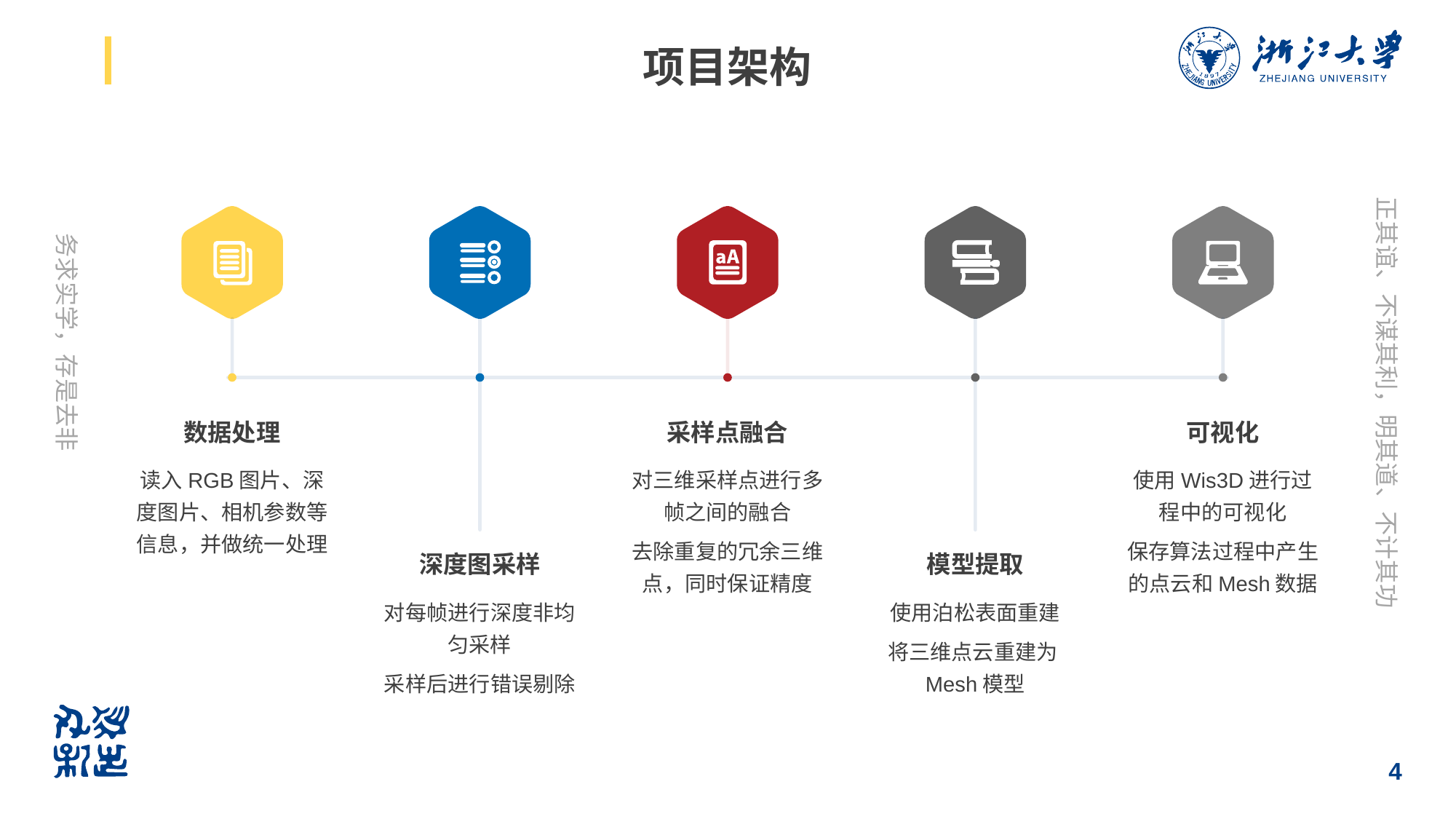

# 项目架构

数据处理
读入RGB图片、深度图片、相机参数等信息，并做统一处理
采样点融合
对三维采样点进行多帧之间的融合
去除重复的冗余三维点，同时保证精度
可视化
使用Wis3D进行过程中的可视化
保存算法过程中产生的点云和Mesh数据
深度图采样
对每帧进行深度非均匀采样
采样后进行错误剔除
模型提取
使用泊松表面重建
将三维点云重建为Mesh模型
4